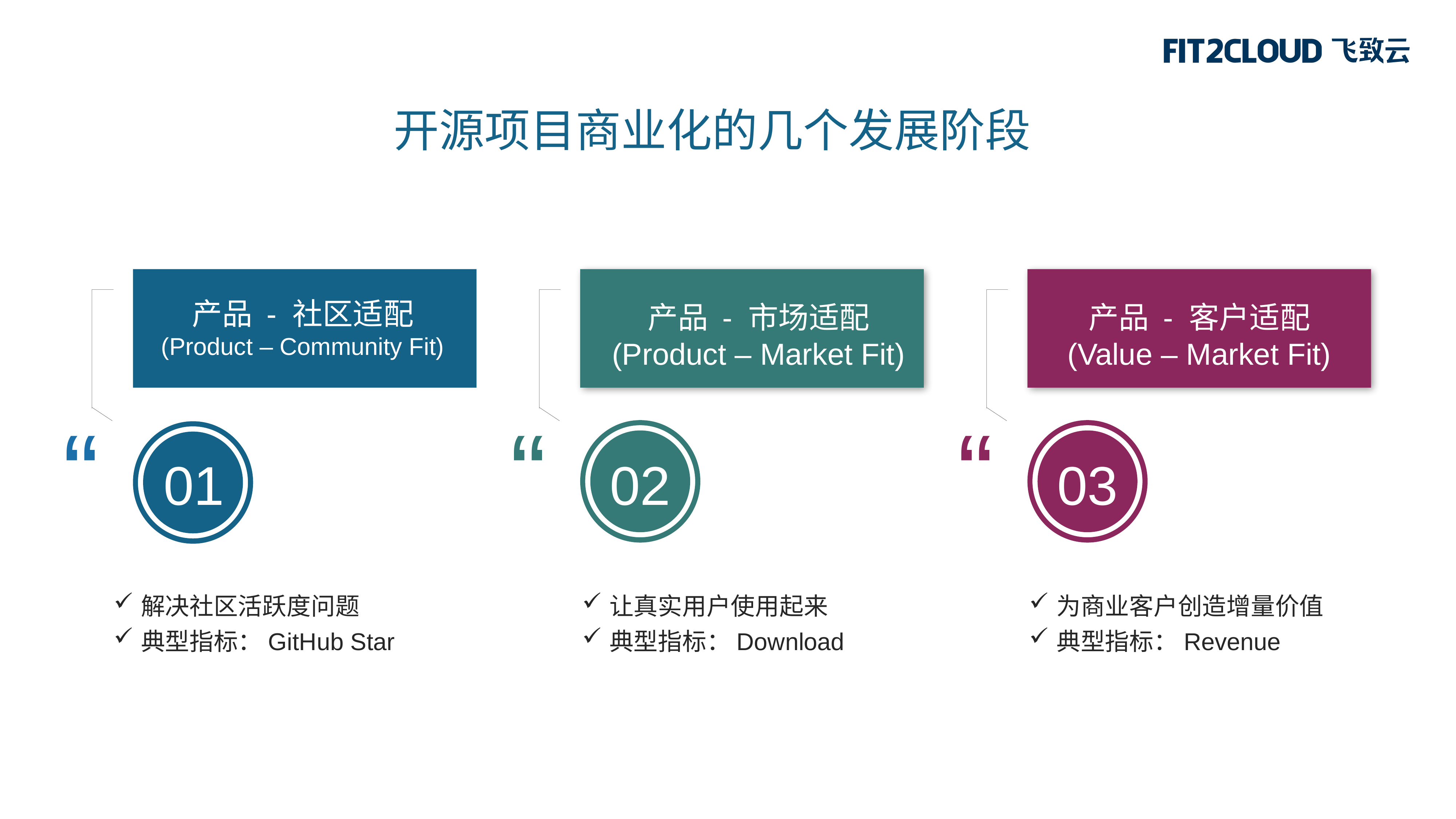

开源项目商业化的几个发展阶段

产品 - 客户适配
(Value – Market Fit)

产品 - 社区适配
(Product – Community Fit)

产品 - 市场适配
(Product – Market Fit)
“
“
“

02

03

01
解决社区活跃度问题
典型指标：GitHub Star
让真实用户使用起来
典型指标：Download
为商业客户创造增量价值
典型指标：Revenue